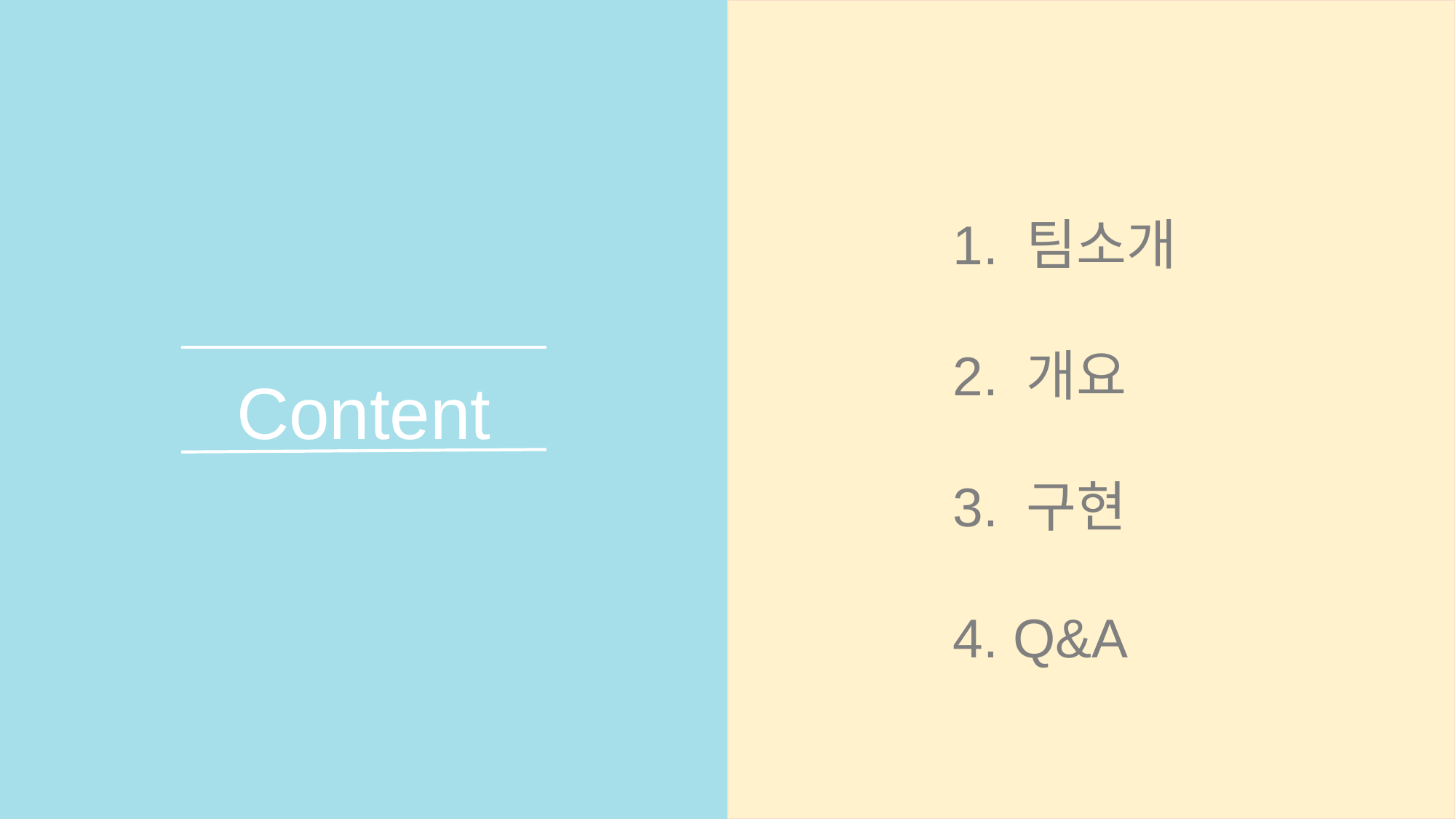

1. 팀소개
2. 개요
3. 구현
4. Q&A
Content